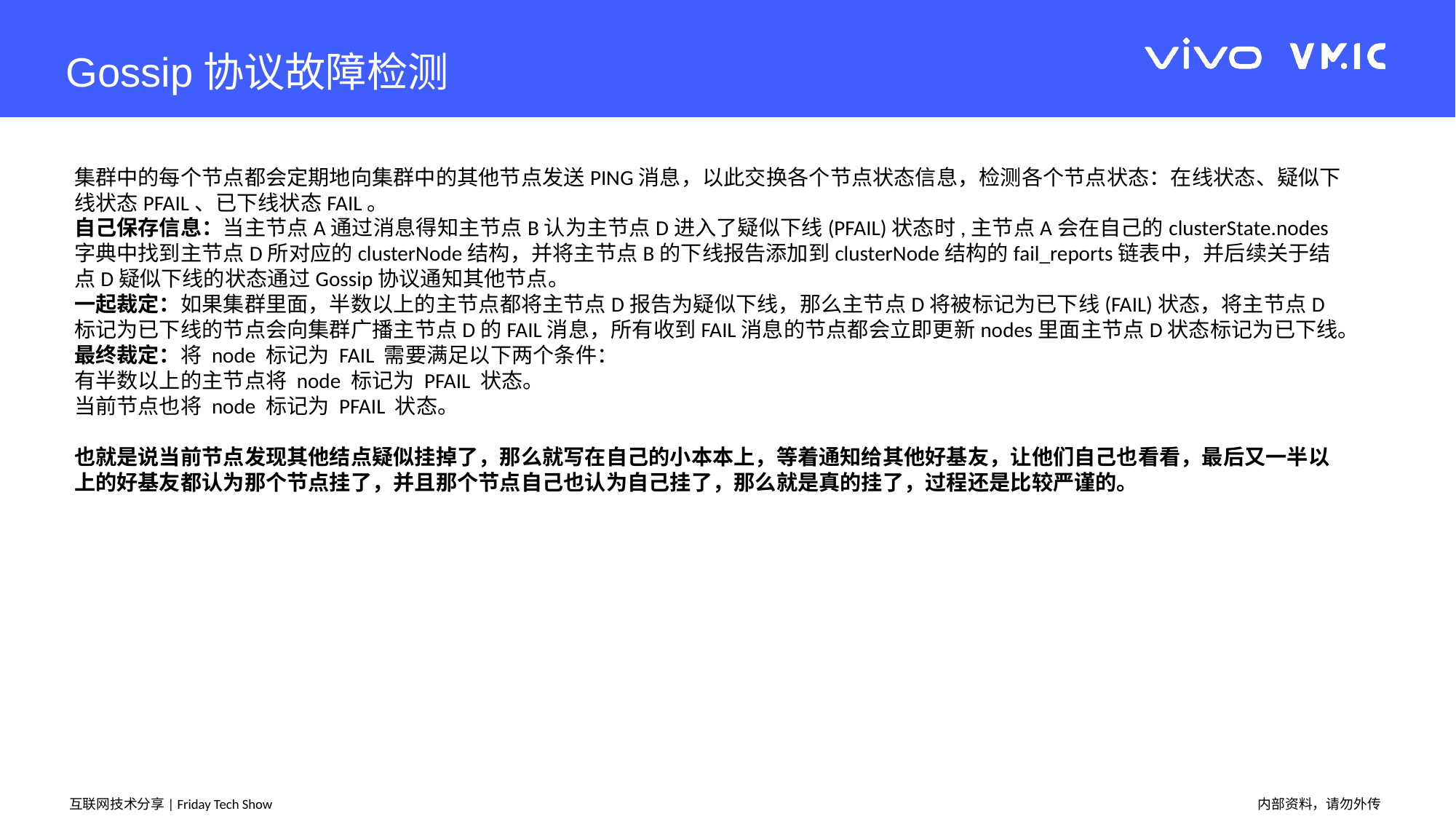

Gossip协议故障检测
集群中的每个节点都会定期地向集群中的其他节点发送PING消息，以此交换各个节点状态信息，检测各个节点状态：在线状态、疑似下线状态PFAIL、已下线状态FAIL。
自己保存信息：当主节点A通过消息得知主节点B认为主节点D进入了疑似下线(PFAIL)状态时,主节点A会在自己的clusterState.nodes字典中找到主节点D所对应的clusterNode结构，并将主节点B的下线报告添加到clusterNode结构的fail_reports链表中，并后续关于结点D疑似下线的状态通过Gossip协议通知其他节点。
一起裁定：如果集群里面，半数以上的主节点都将主节点D报告为疑似下线，那么主节点D将被标记为已下线(FAIL)状态，将主节点D标记为已下线的节点会向集群广播主节点D的FAIL消息，所有收到FAIL消息的节点都会立即更新nodes里面主节点D状态标记为已下线。
最终裁定：将 node 标记为 FAIL 需要满足以下两个条件：
有半数以上的主节点将 node 标记为 PFAIL 状态。
当前节点也将 node 标记为 PFAIL 状态。

也就是说当前节点发现其他结点疑似挂掉了，那么就写在自己的小本本上，等着通知给其他好基友，让他们自己也看看，最后又一半以上的好基友都认为那个节点挂了，并且那个节点自己也认为自己挂了，那么就是真的挂了，过程还是比较严谨的。